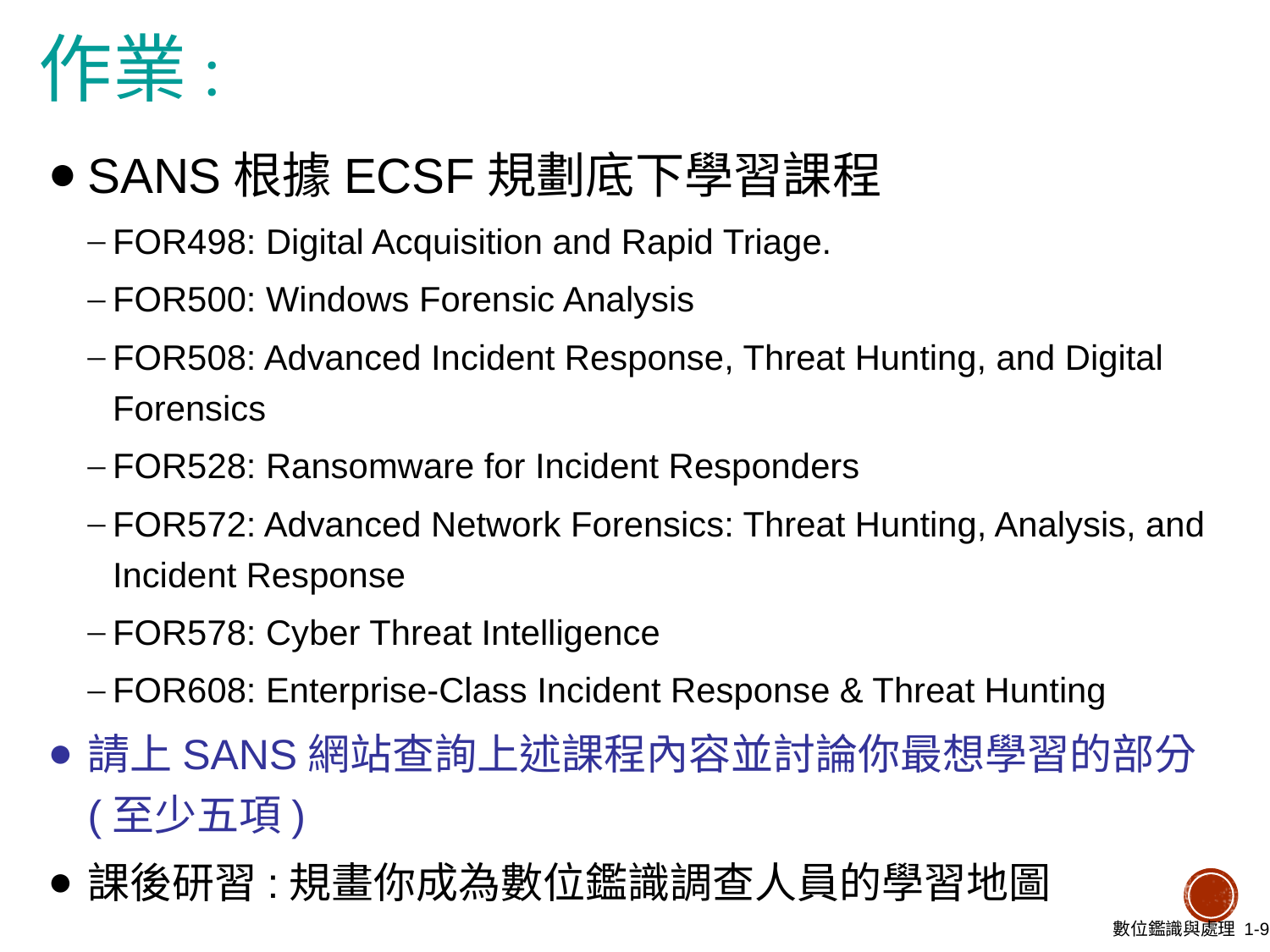

# 作業:
SANS根據ECSF規劃底下學習課程
FOR498: Digital Acquisition and Rapid Triage.
FOR500: Windows Forensic Analysis
FOR508: Advanced Incident Response, Threat Hunting, and Digital Forensics
FOR528: Ransomware for Incident Responders
FOR572: Advanced Network Forensics: Threat Hunting, Analysis, and Incident Response
FOR578: Cyber Threat Intelligence
FOR608: Enterprise-Class Incident Response & Threat Hunting
請上SANS網站查詢上述課程內容並討論你最想學習的部分(至少五項)
課後研習:規畫你成為數位鑑識調查人員的學習地圖